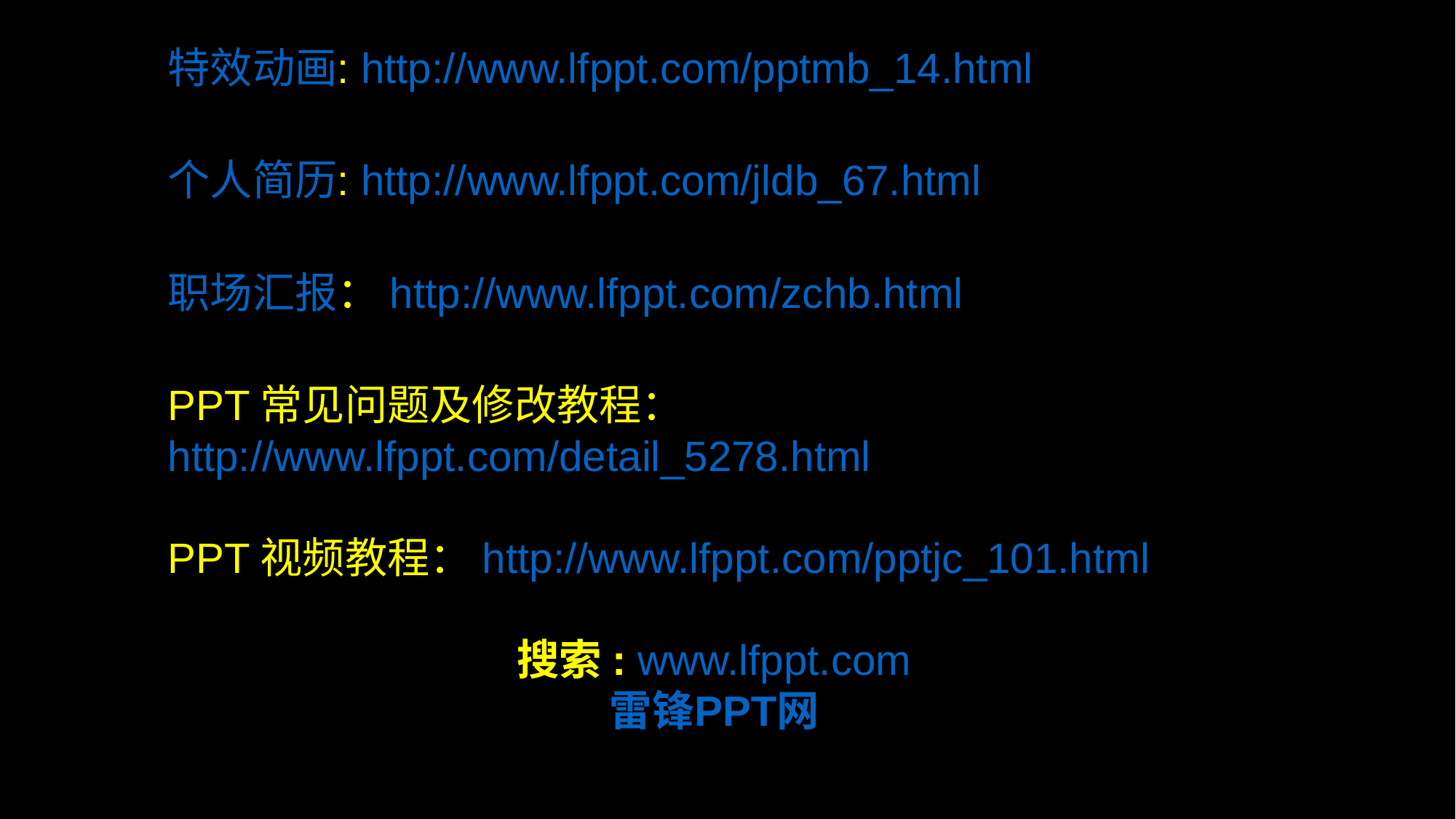

特效动画: http://www.lfppt.com/pptmb_14.html

个人简历: http://www.lfppt.com/jldb_67.html

职场汇报：http://www.lfppt.com/zchb.html

PPT常见问题及修改教程：http://www.lfppt.com/detail_5278.html

PPT视频教程：http://www.lfppt.com/pptjc_101.html

搜索: www.lfppt.com
雷锋PPT网